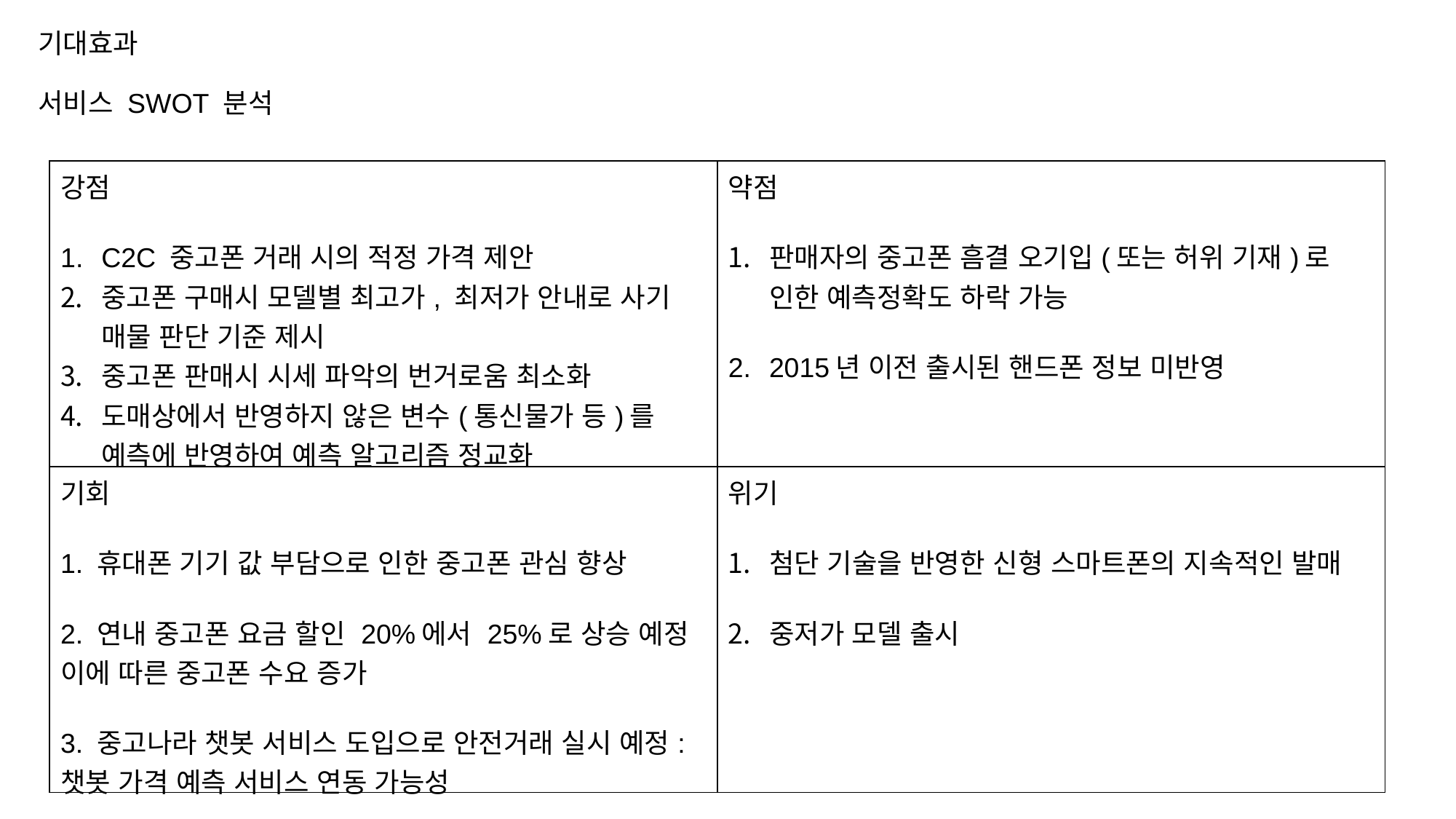

기대효과
서비스 SWOT 분석
| 강점 C2C 중고폰 거래 시의 적정 가격 제안 중고폰 구매시 모델별 최고가, 최저가 안내로 사기 매물 판단 기준 제시 중고폰 판매시 시세 파악의 번거로움 최소화 도매상에서 반영하지 않은 변수(통신물가 등)를 예측에 반영하여 예측 알고리즘 정교화 | 약점 판매자의 중고폰 흠결 오기입(또는 허위 기재)로 인한 예측정확도 하락 가능 2015년 이전 출시된 핸드폰 정보 미반영 |
| --- | --- |
| 기회 1. 휴대폰 기기 값 부담으로 인한 중고폰 관심 향상 2. 연내 중고폰 요금 할인 20%에서 25%로 상승 예정 이에 따른 중고폰 수요 증가 3. 중고나라 챗봇 서비스 도입으로 안전거래 실시 예정: 챗봇 가격 예측 서비스 연동 가능성 | 위기 첨단 기술을 반영한 신형 스마트폰의 지속적인 발매 중저가 모델 출시 |